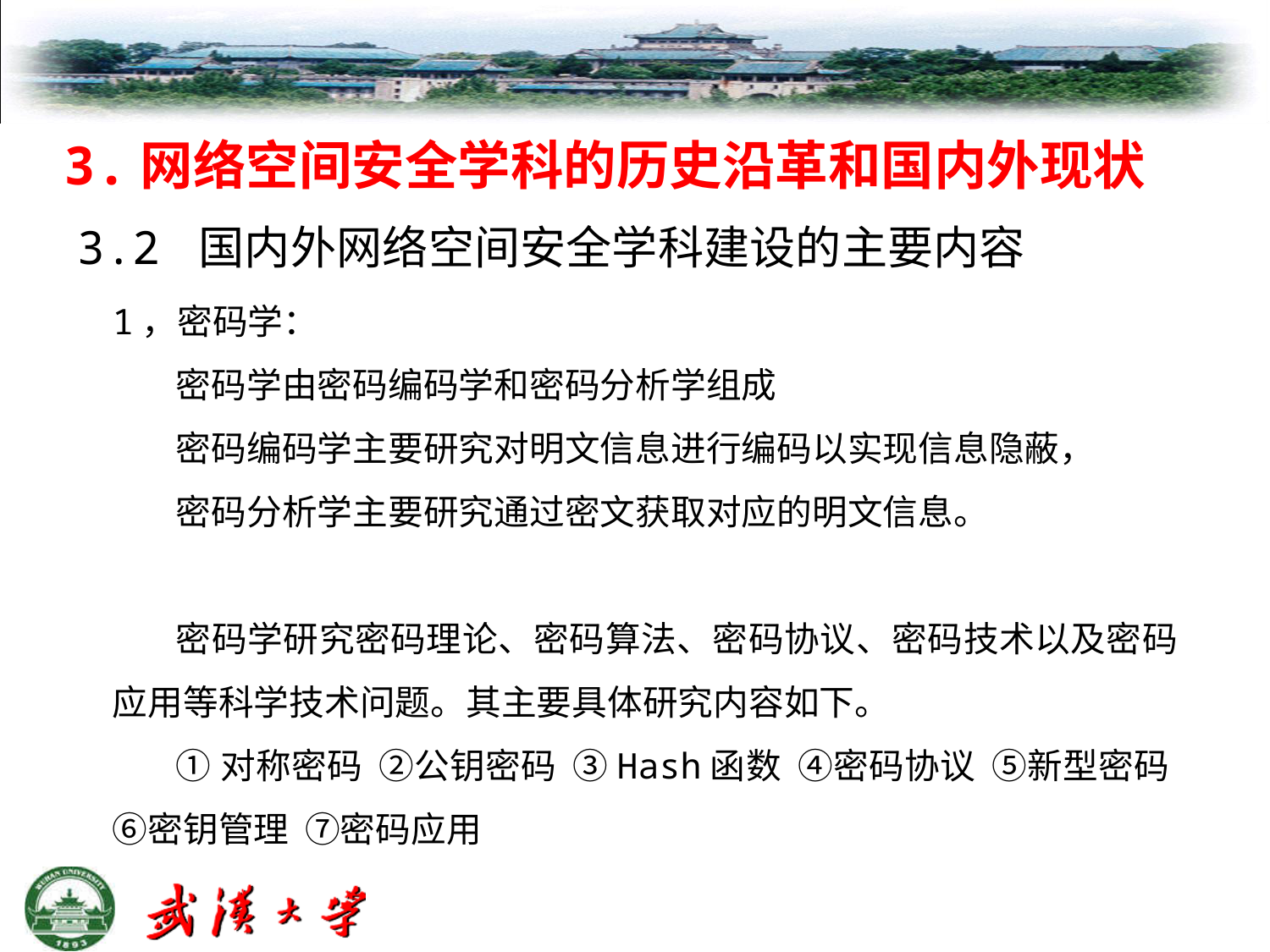

# 3.网络空间安全学科的历史沿革和国内外现状
3.2 国内外网络空间安全学科建设的主要内容

1，密码学：
密码学由密码编码学和密码分析学组成
密码编码学主要研究对明文信息进行编码以实现信息隐蔽，
密码分析学主要研究通过密文获取对应的明文信息。

密码学研究密码理论、密码算法、密码协议、密码技术以及密码应用等科学技术问题。其主要具体研究内容如下。
①对称密码  ②公钥密码  ③Hash函数  ④密码协议  ⑤新型密码  ⑥密钥管理  ⑦密码应用